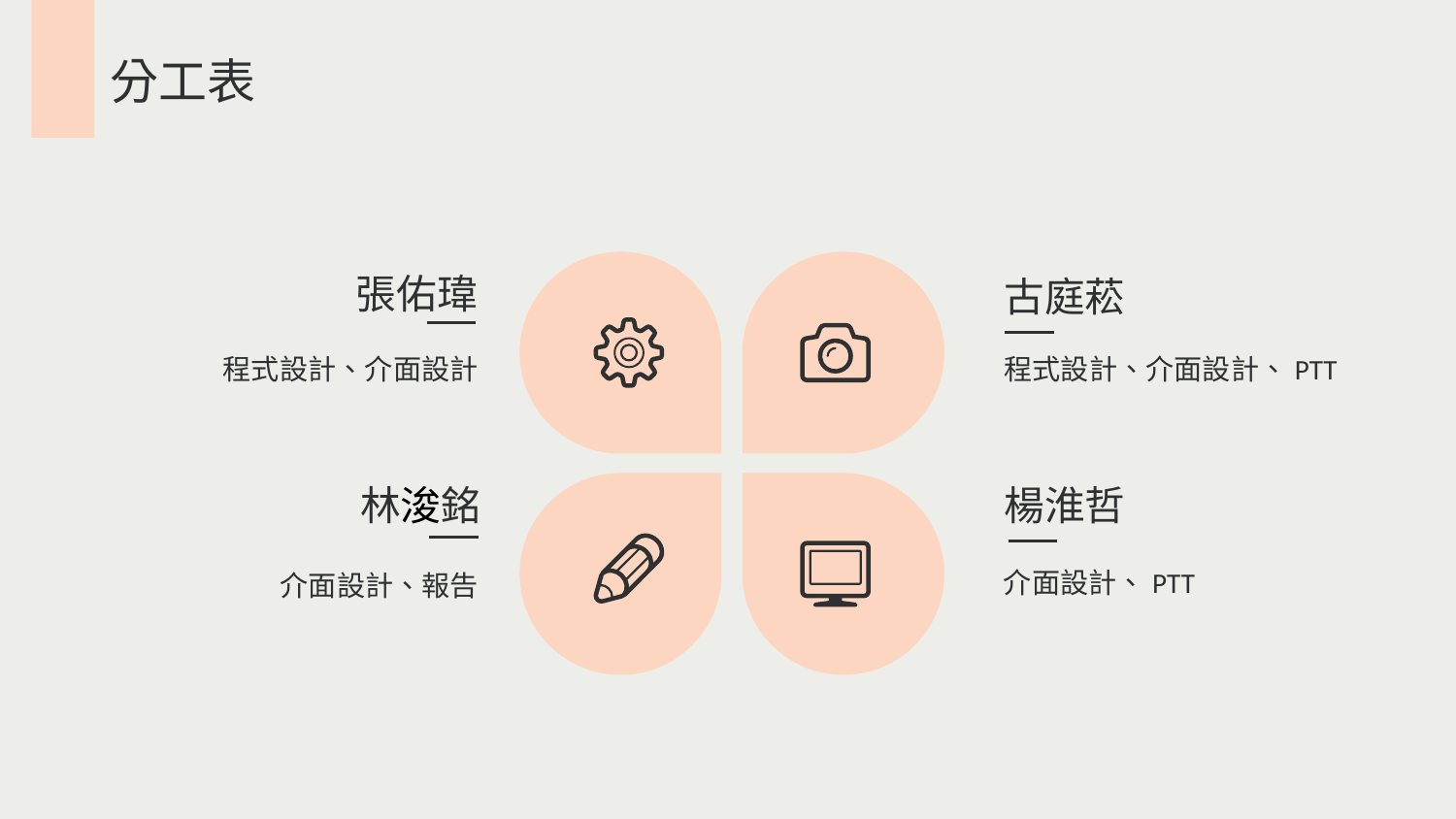

分工表

張佑瑋
古庭菘

程式設計、介面設計、PTT
程式設計、介面設計
林浚銘

楊淮哲

介面設計、PTT
介面設計、報告